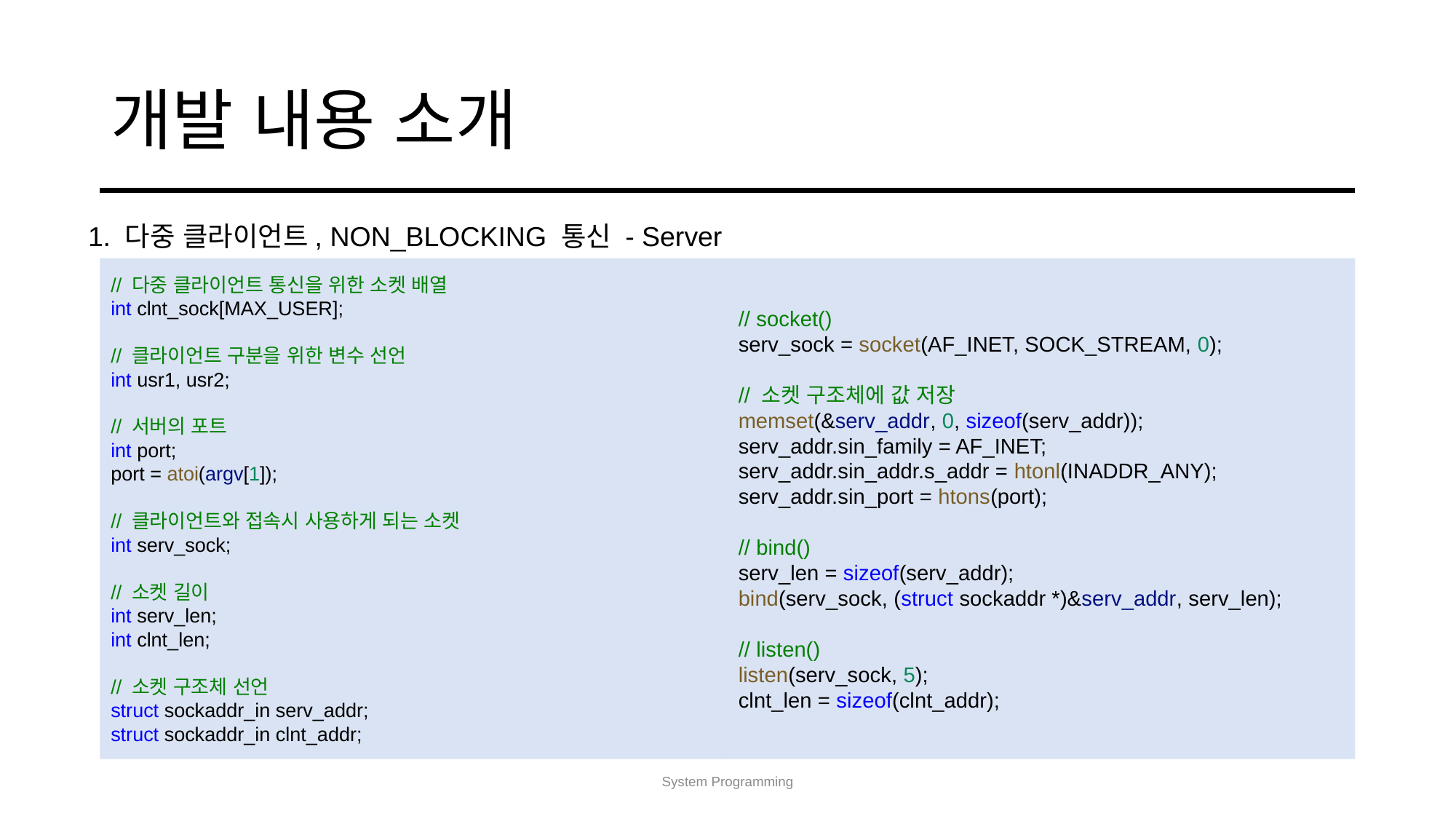

# 개발 내용 소개
1. 다중 클라이언트, NON_BLOCKING 통신 - Server
// 다중 클라이언트 통신을 위한 소켓 배열
int clnt_sock[MAX_USER];
// 클라이언트 구분을 위한 변수 선언
int usr1, usr2;
// 서버의 포트
int port;
port = atoi(argv[1]);
// 클라이언트와 접속시 사용하게 되는 소켓
int serv_sock;
// 소켓 길이
int serv_len;
int clnt_len;
// 소켓 구조체 선언
struct sockaddr_in serv_addr;
struct sockaddr_in clnt_addr;
// socket()
serv_sock = socket(AF_INET, SOCK_STREAM, 0);

// 소켓 구조체에 값 저장
memset(&serv_addr, 0, sizeof(serv_addr));
serv_addr.sin_family = AF_INET;
serv_addr.sin_addr.s_addr = htonl(INADDR_ANY);
serv_addr.sin_port = htons(port);
// bind()
serv_len = sizeof(serv_addr);
bind(serv_sock, (struct sockaddr *)&serv_addr, serv_len);
// listen()
listen(serv_sock, 5);
clnt_len = sizeof(clnt_addr);
System Programming